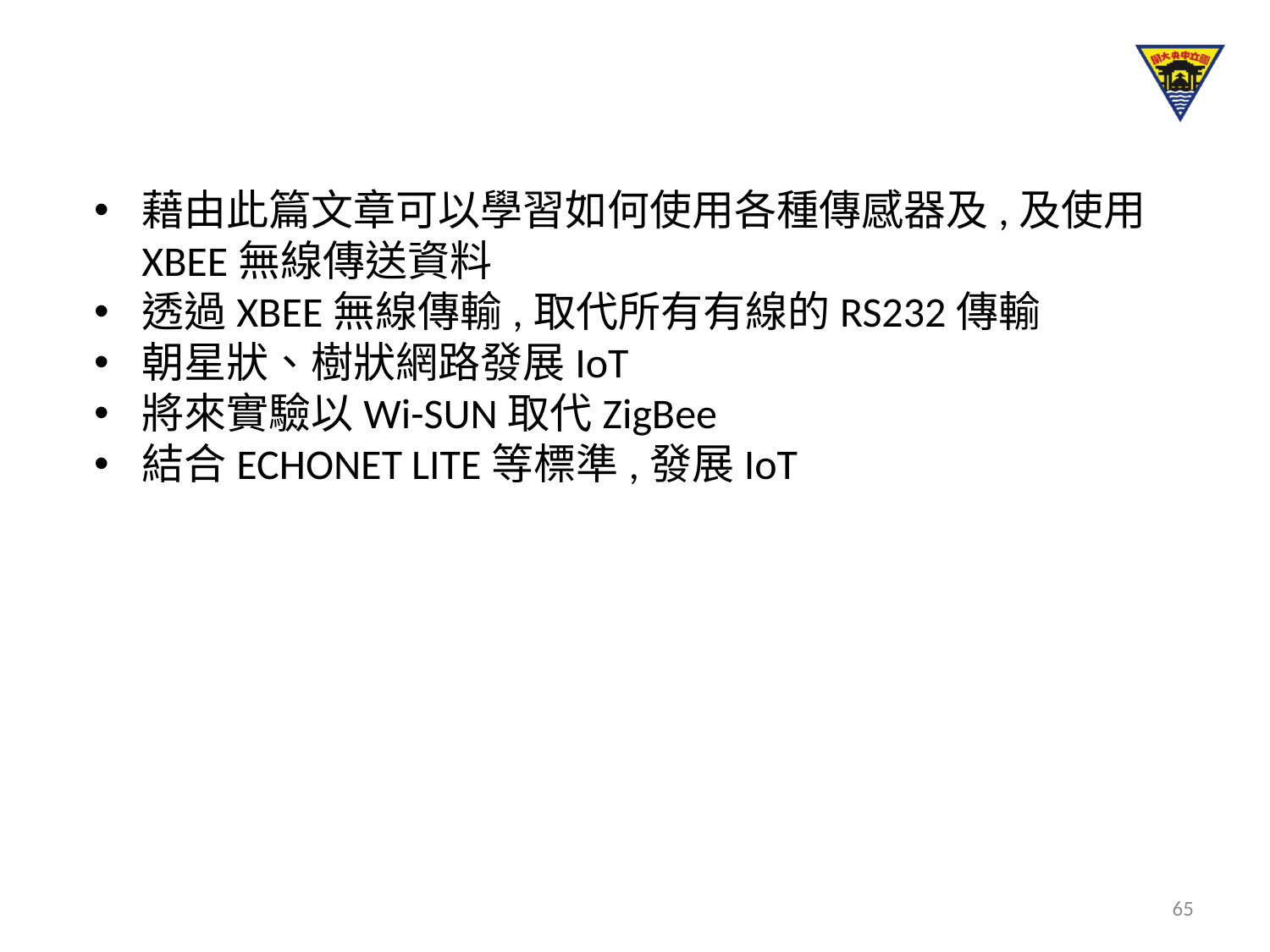

藉由此篇文章可以學習如何使用各種傳感器及,及使用XBEE無線傳送資料
透過XBEE無線傳輸,取代所有有線的RS232傳輸
朝星狀、樹狀網路發展IoT
將來實驗以Wi-SUN取代ZigBee
結合ECHONET LITE等標準,發展IoT

65